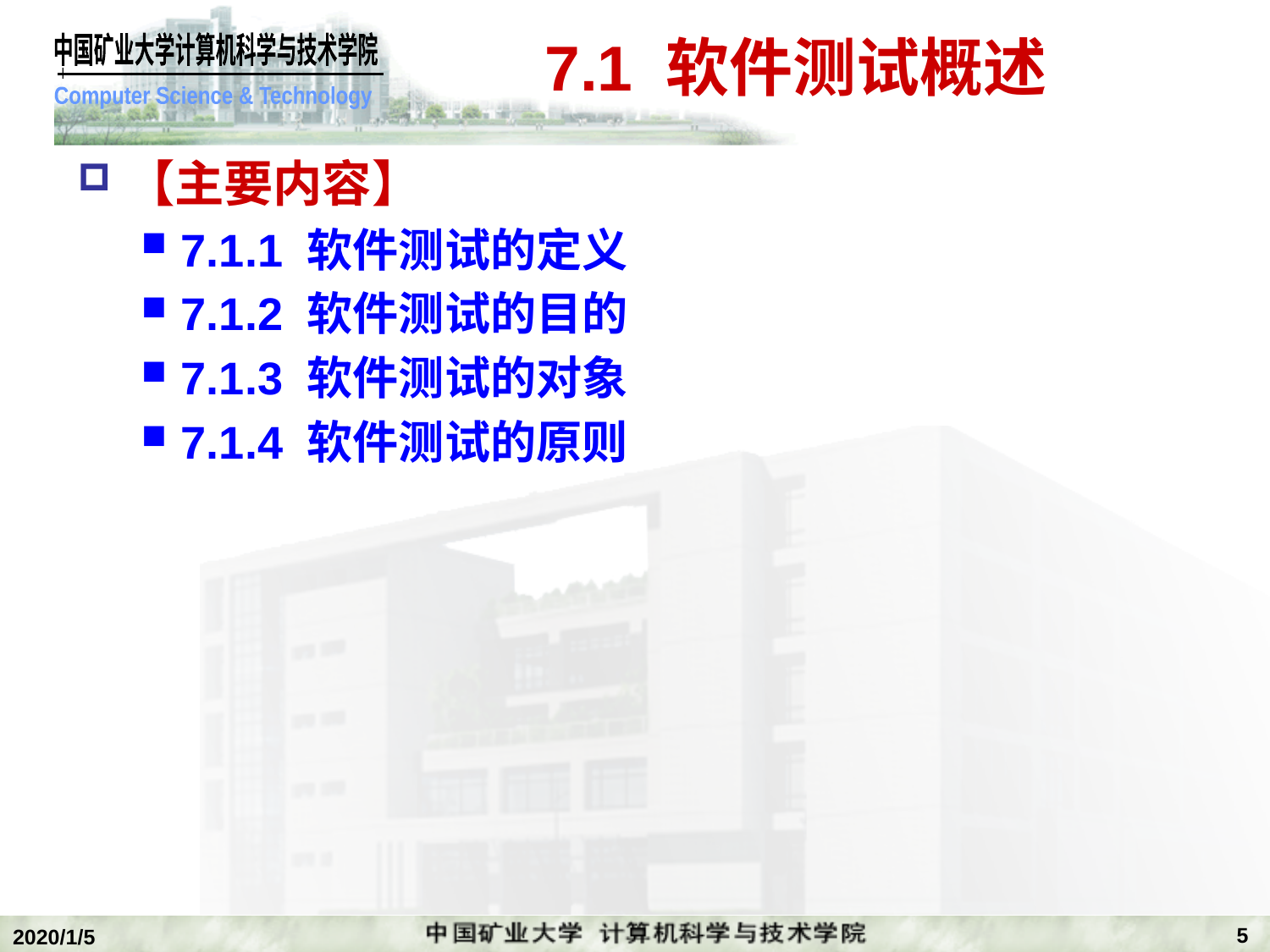

# 7.1 软件测试概述
【主要内容】
7.1.1 软件测试的定义
7.1.2 软件测试的目的
7.1.3 软件测试的对象
7.1.4 软件测试的原则
5
2020/1/5